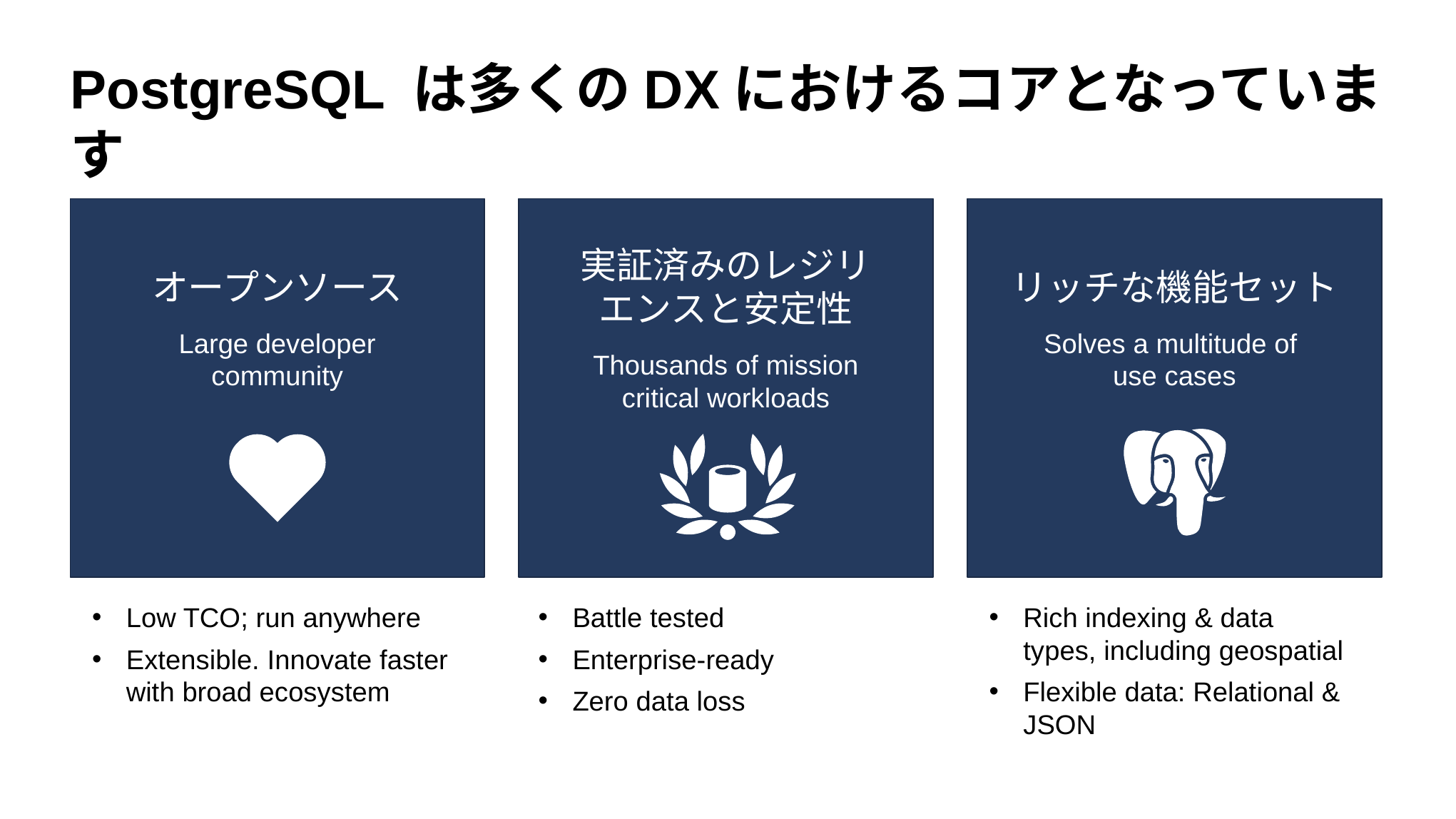

# PostgreSQL は多くのDXにおけるコアとなっています
オープンソース
Large developer community
実証済みのレジリエンスと安定性
Thousands of mission critical workloads
リッチな機能セット
Solves a multitude of
use cases

Low TCO; run anywhere
Extensible. Innovate faster with broad ecosystem
Battle tested
Enterprise-ready
Zero data loss
Rich indexing & data types, including geospatial
Flexible data: Relational & JSON